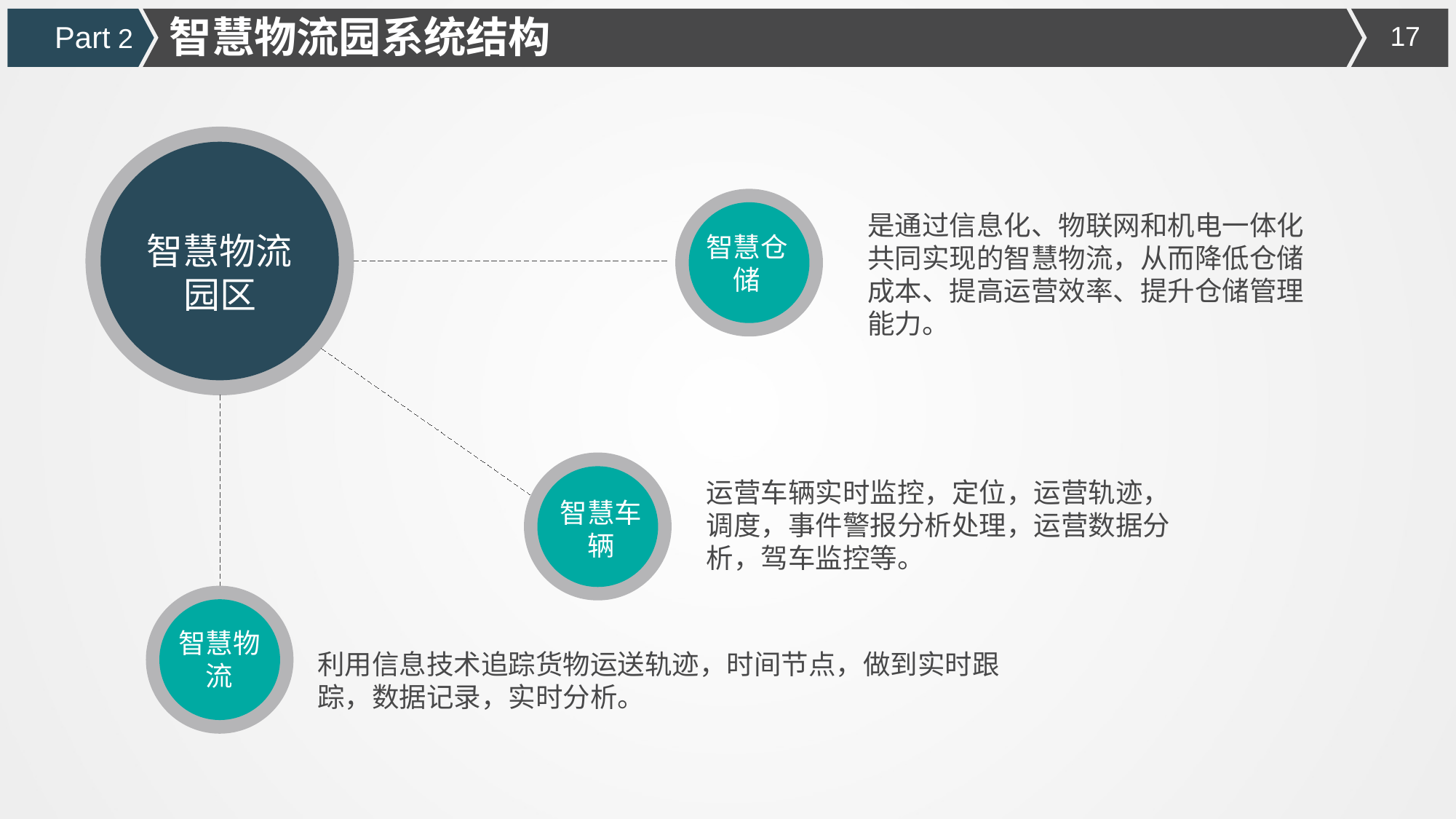

智慧物流园系统结构
Part 2

是通过信息化、物联网和机电一体化共同实现的智慧物流，从而降低仓储成本、提高运营效率、提升仓储管理能力。
智慧物流园区
智慧仓储

运营车辆实时监控，定位，运营轨迹，调度，事件警报分析处理，运营数据分析，驾车监控等。
智慧车辆

智慧物流
利用信息技术追踪货物运送轨迹，时间节点，做到实时跟踪，数据记录，实时分析。